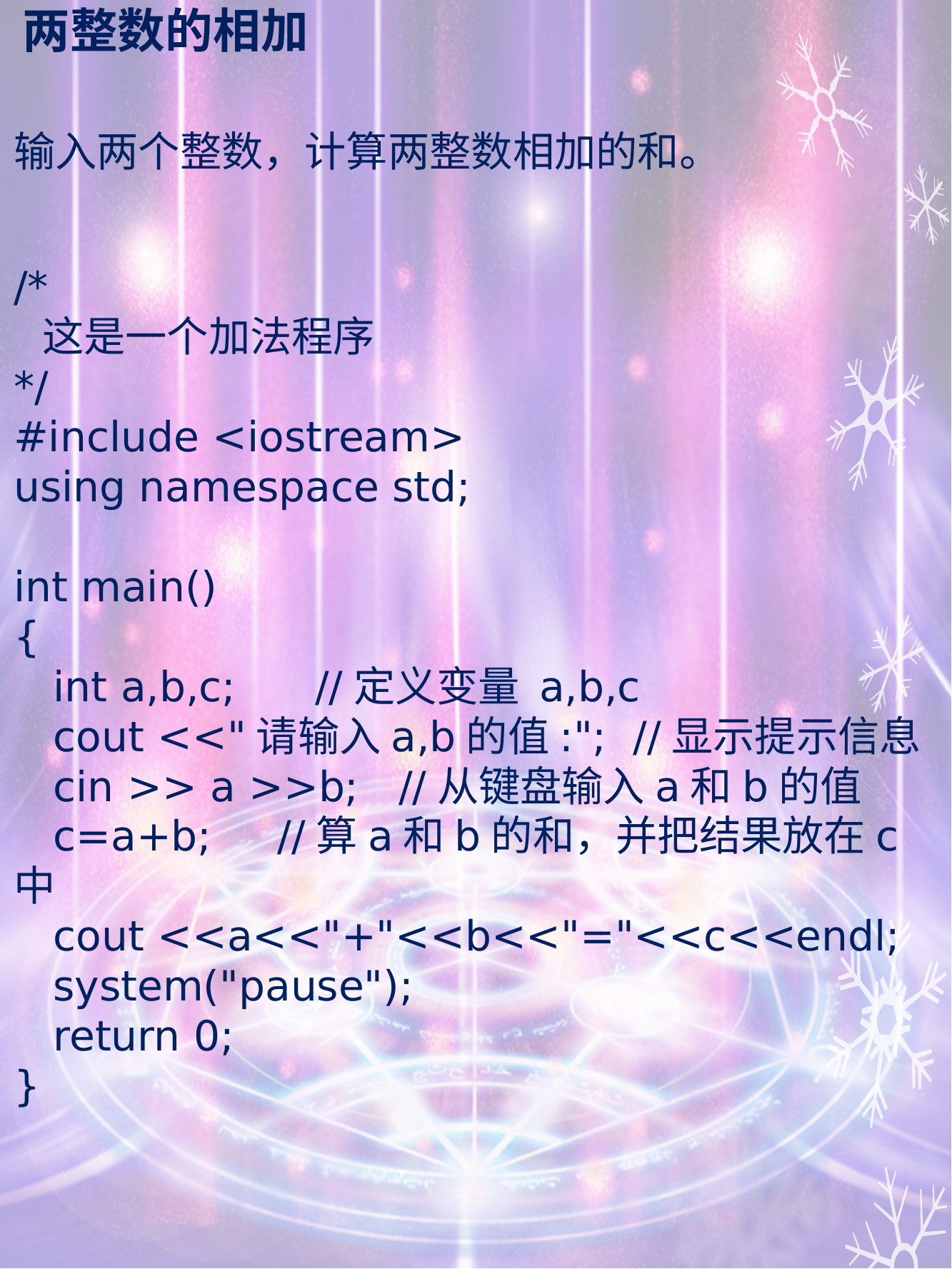

# 两整数的相加
输入两个整数，计算两整数相加的和。

/*
  这是一个加法程序
*/
#include <iostream>
using namespace std;

int main()
{
   int a,b,c;      //定义变量 a,b,c
   cout <<"请输入a,b的值:";  //显示提示信息
   cin >> a >>b;   //从键盘输入a和b的值
   c=a+b;     //算a和b的和，并把结果放在c中
   cout <<a<<"+"<<b<<"="<<c<<endl;
   system("pause");
   return 0;
}